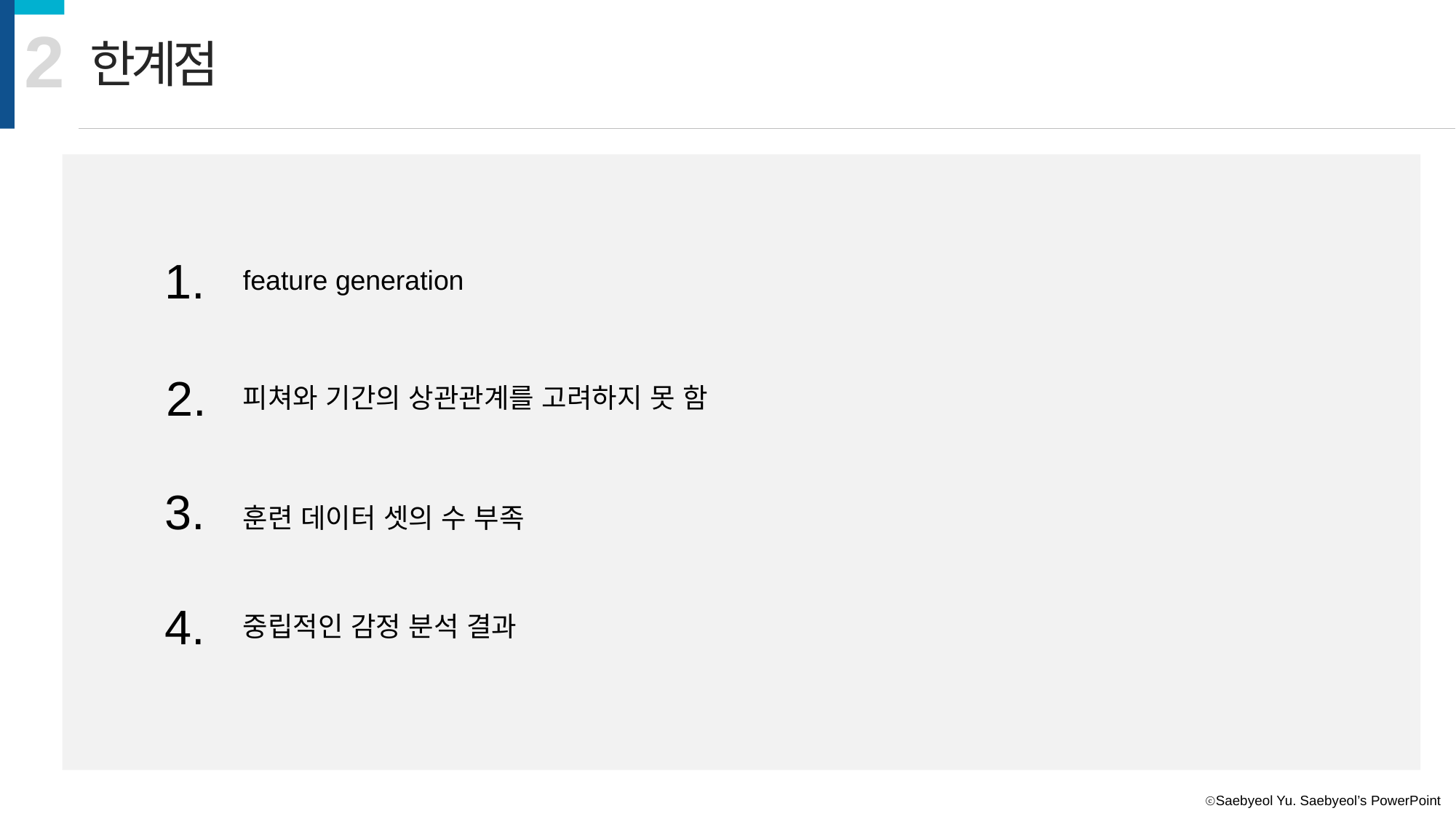

2
한계점

1.
feature generation
2.
피쳐와 기간의 상관관계를 고려하지 못 함
3.
훈련 데이터 셋의 수 부족
4.
중립적인 감정 분석 결과